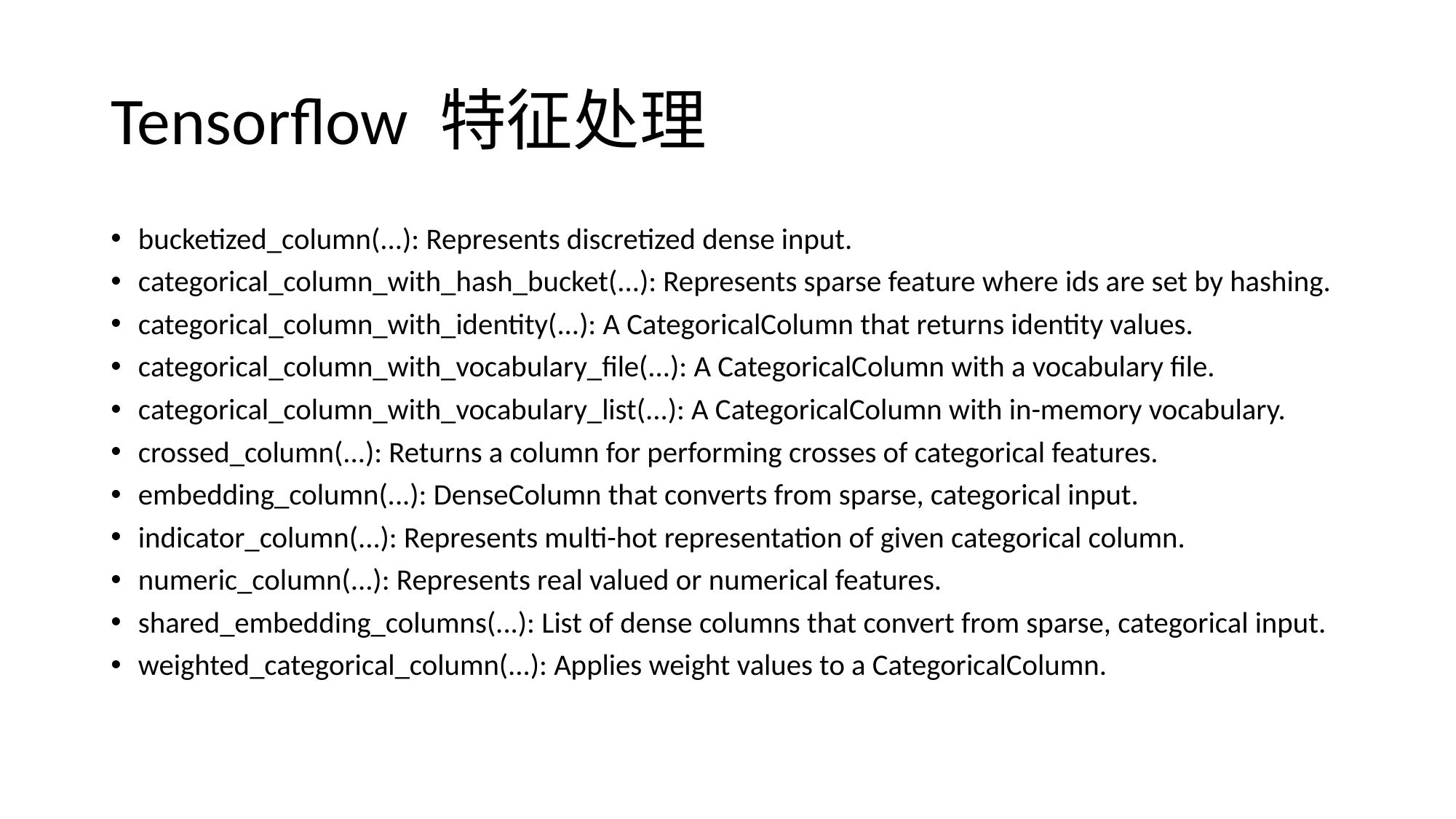

# Tensorflow 特征处理
bucketized_column(...): Represents discretized dense input.
categorical_column_with_hash_bucket(...): Represents sparse feature where ids are set by hashing.
categorical_column_with_identity(...): A CategoricalColumn that returns identity values.
categorical_column_with_vocabulary_file(...): A CategoricalColumn with a vocabulary file.
categorical_column_with_vocabulary_list(...): A CategoricalColumn with in-memory vocabulary.
crossed_column(...): Returns a column for performing crosses of categorical features.
embedding_column(...): DenseColumn that converts from sparse, categorical input.
indicator_column(...): Represents multi-hot representation of given categorical column.
numeric_column(...): Represents real valued or numerical features.
shared_embedding_columns(...): List of dense columns that convert from sparse, categorical input.
weighted_categorical_column(...): Applies weight values to a CategoricalColumn.